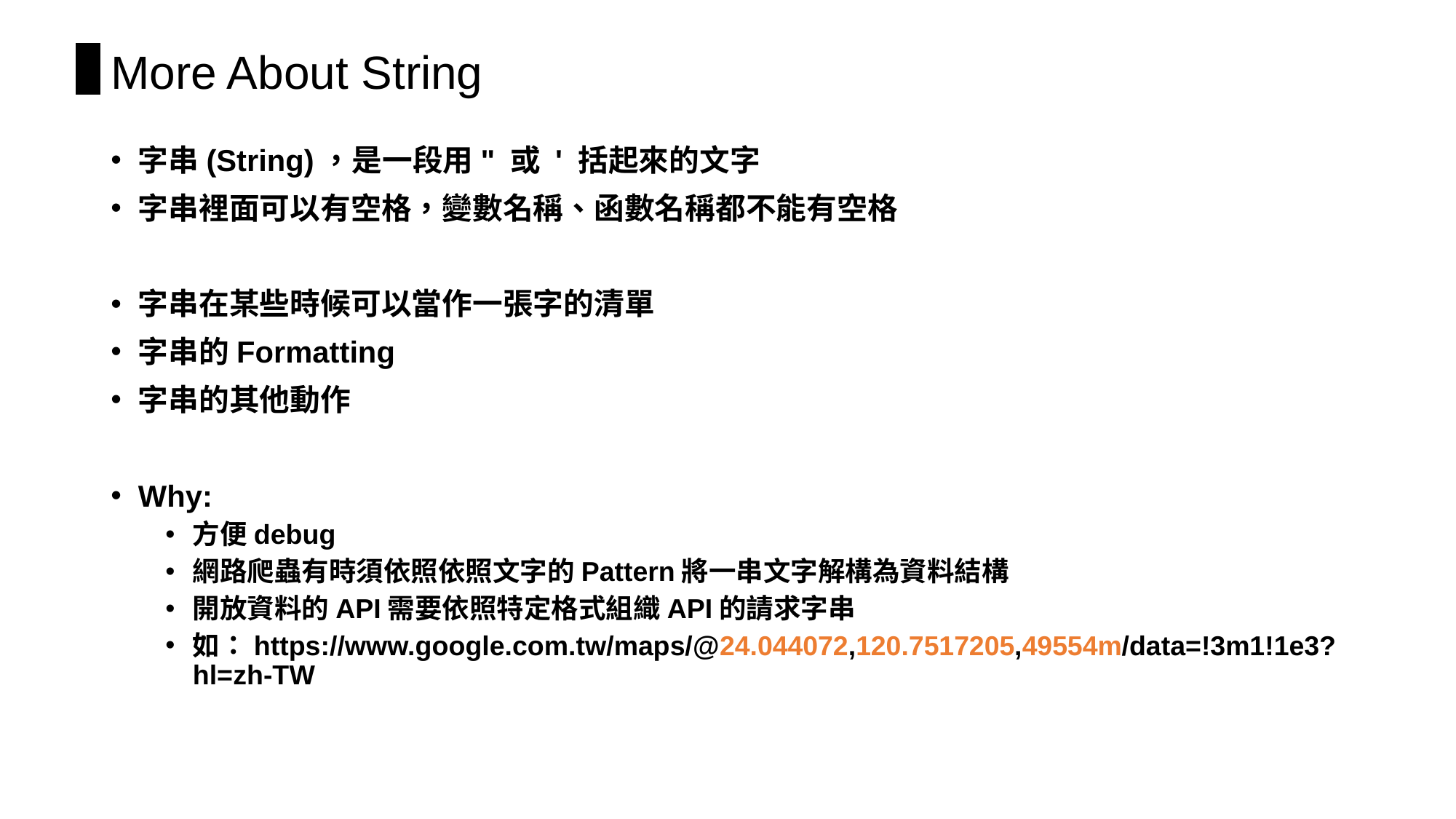

# More About String
字串(String)，是一段用" 或 ' 括起來的文字
字串裡面可以有空格，變數名稱、函數名稱都不能有空格

字串在某些時候可以當作一張字的清單
字串的Formatting
字串的其他動作

Why:
方便debug
網路爬蟲有時須依照依照文字的Pattern將一串文字解構為資料結構
開放資料的API需要依照特定格式組織API的請求字串
如：https://www.google.com.tw/maps/@24.044072,120.7517205,49554m/data=!3m1!1e3?hl=zh-TW